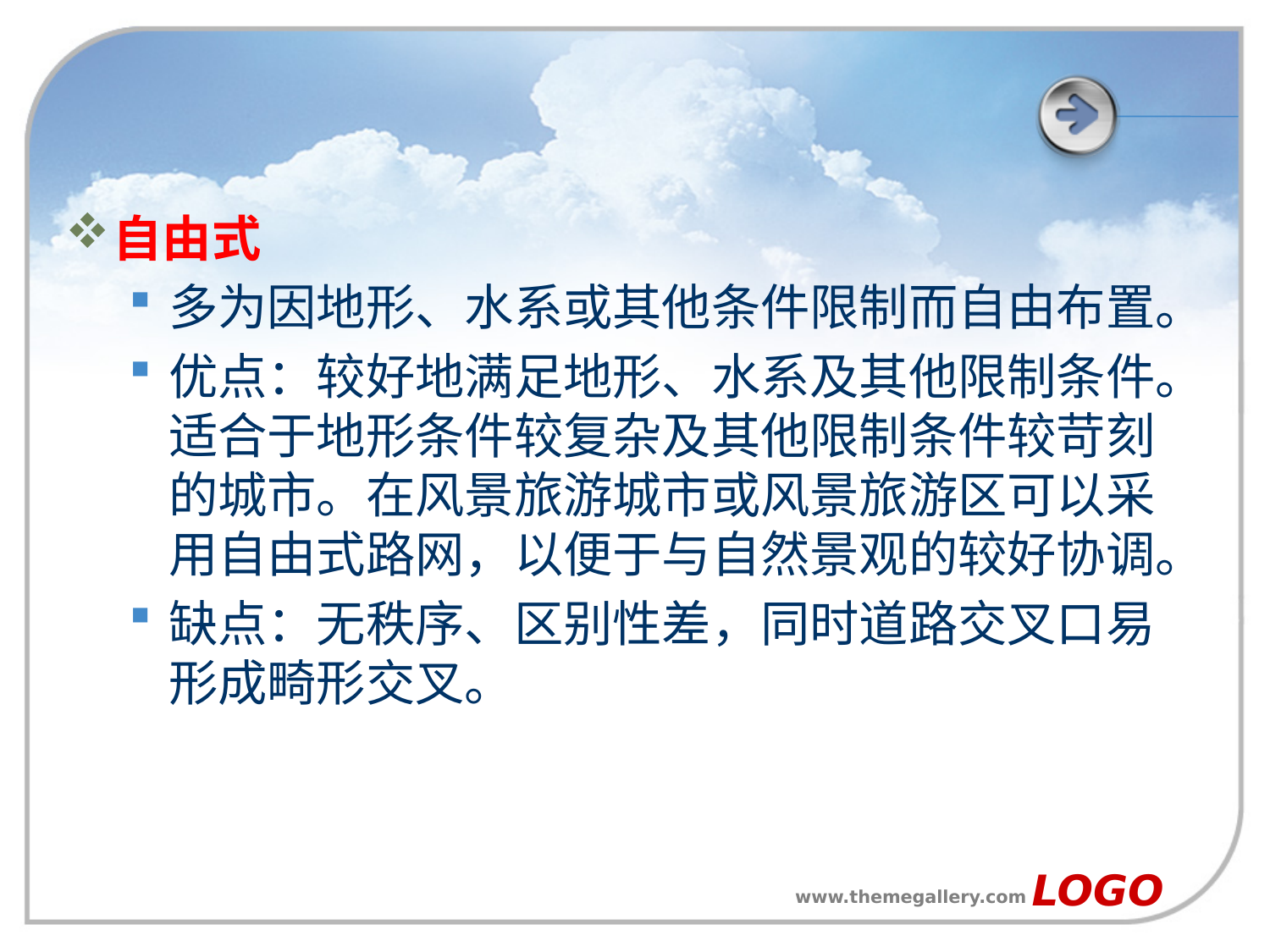

#
自由式
多为因地形、水系或其他条件限制而自由布置。
优点：较好地满足地形、水系及其他限制条件。适合于地形条件较复杂及其他限制条件较苛刻的城市。在风景旅游城市或风景旅游区可以采用自由式路网，以便于与自然景观的较好协调。
缺点：无秩序、区别性差，同时道路交叉口易形成畸形交叉。
LOGO
www.themegallery.com